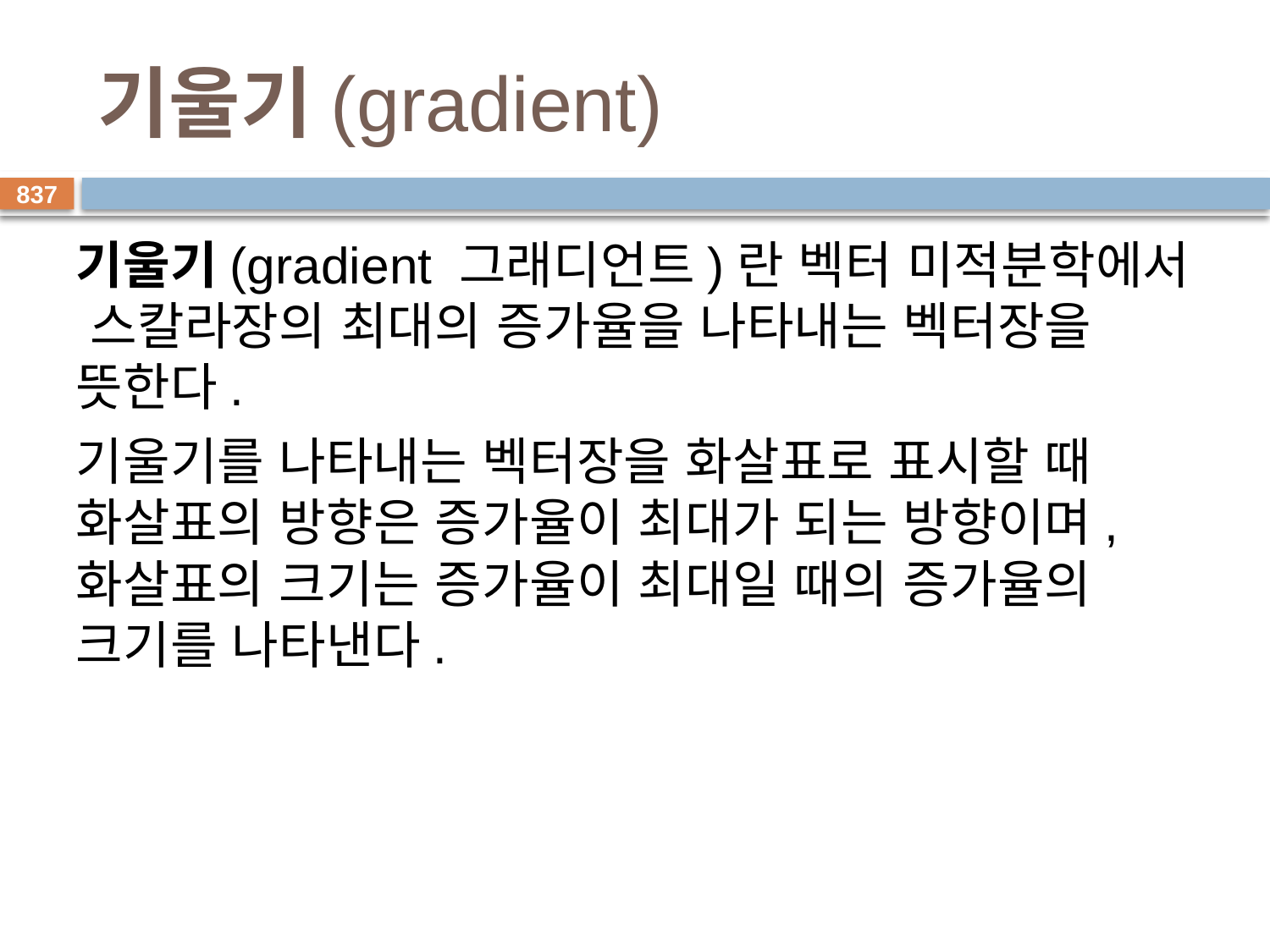

# 기울기(gradient)
837
기울기(gradient 그래디언트)란 벡터 미적분학에서 스칼라장의 최대의 증가율을 나타내는 벡터장을 뜻한다.
기울기를 나타내는 벡터장을 화살표로 표시할 때 화살표의 방향은 증가율이 최대가 되는 방향이며, 화살표의 크기는 증가율이 최대일 때의 증가율의 크기를 나타낸다.